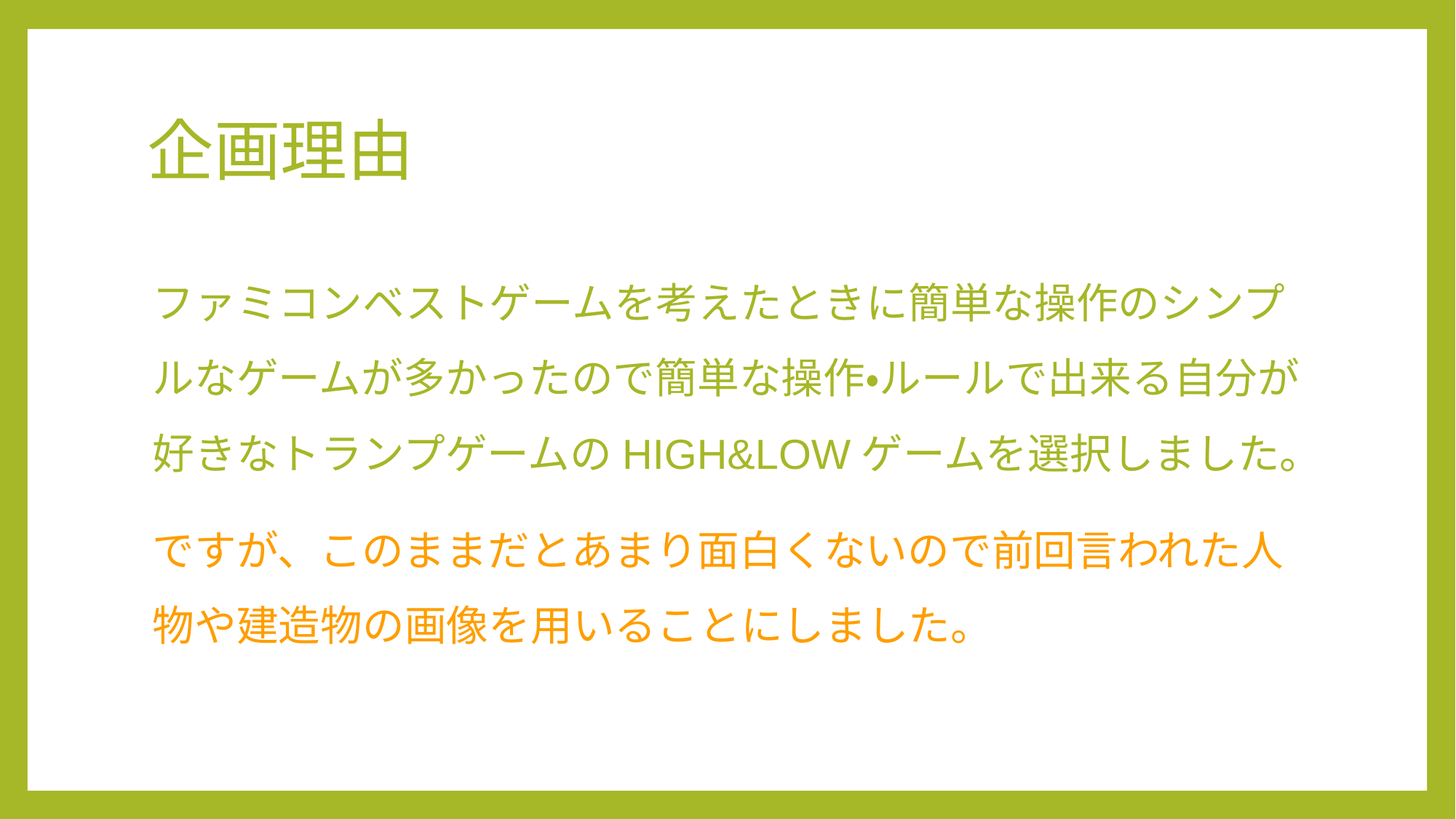

# 企画理由
ファミコンベストゲームを考えたときに簡単な操作のシンプルなゲームが多かったので簡単な操作・ルールで出来る自分が好きなトランプゲームのHIGH&LOWゲームを選択しました。
ですが、このままだとあまり面白くないので前回言われた人物や建造物の画像を用いることにしました。